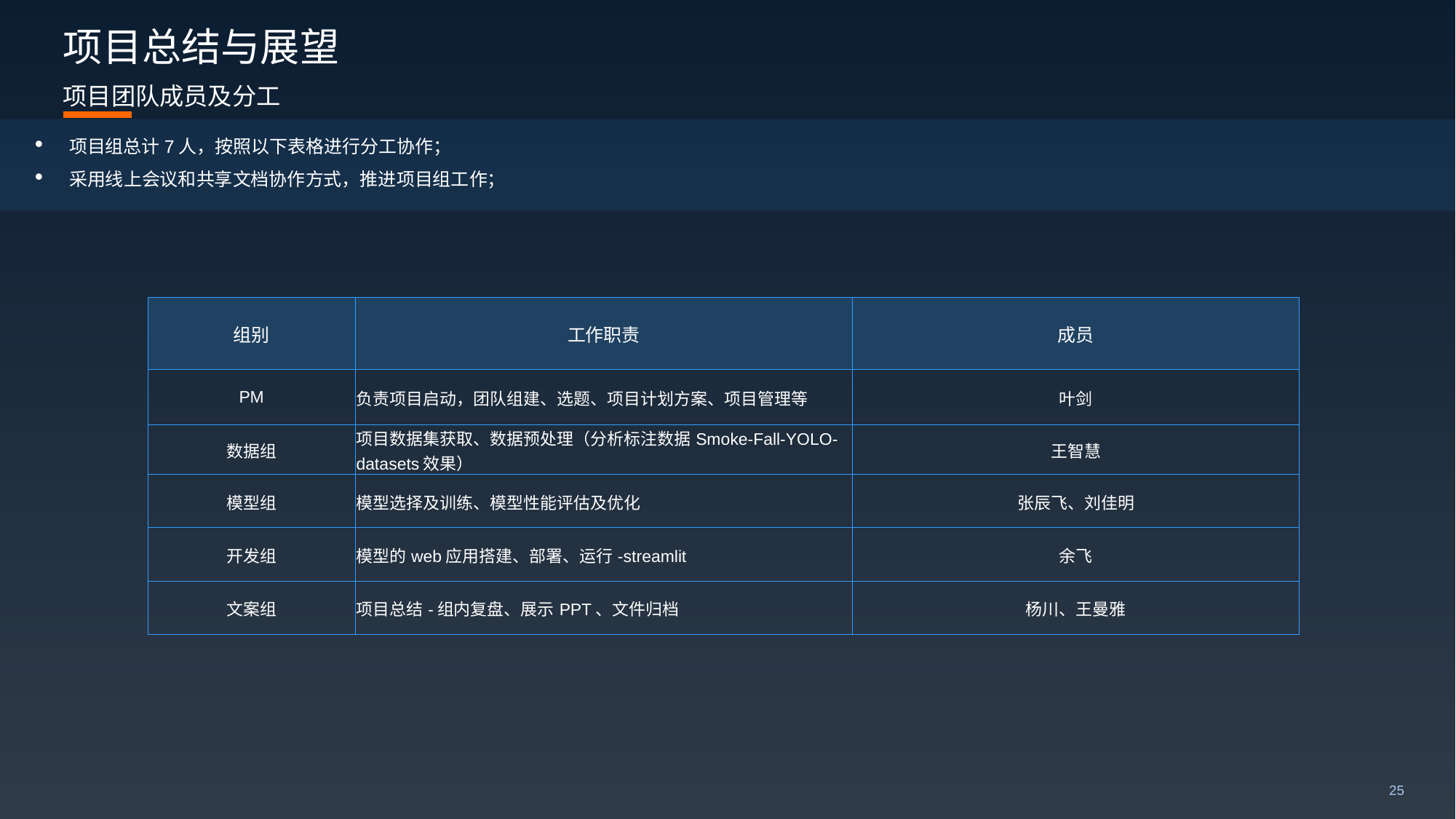

# 项目总结与展望
项目团队成员及分工
项目组总计7人，按照以下表格进行分工协作；
采用线上会议和共享文档协作方式，推进项目组工作；
| 组别 | 工作职责 | 成员 |
| --- | --- | --- |
| PM | 负责项目启动，团队组建、选题、项目计划方案、项目管理等 | 叶剑 |
| 数据组 | 项目数据集获取、数据预处理（分析标注数据Smoke-Fall-YOLO-datasets效果） | 王智慧 |
| 模型组 | 模型选择及训练、模型性能评估及优化 | 张辰飞、刘佳明 |
| 开发组 | 模型的web应用搭建、部署、运行-streamlit | 余飞 |
| 文案组 | 项目总结-组内复盘、展示PPT、文件归档 | 杨川、王曼雅 |
25